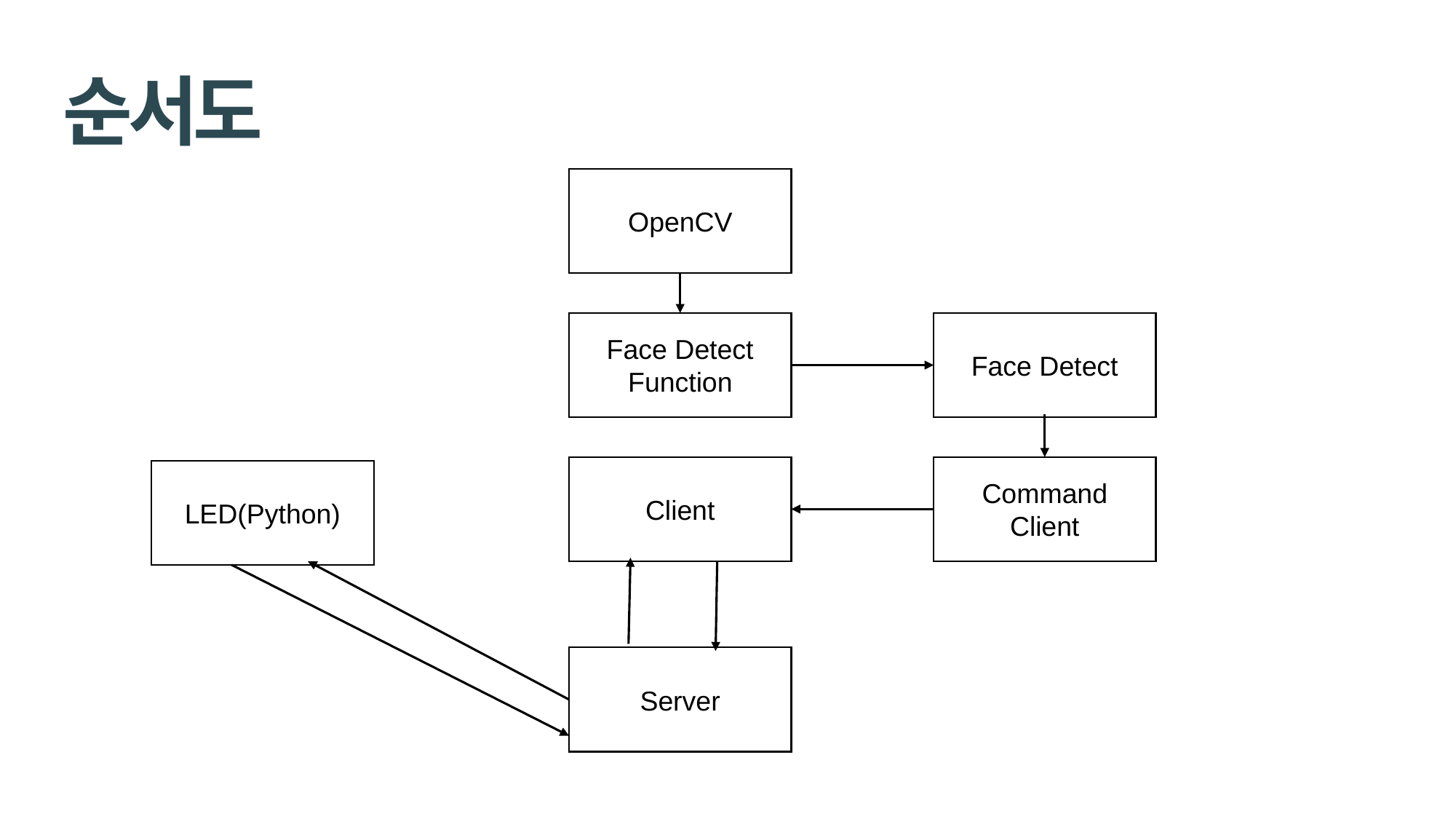

순서도
OpenCV
Face Detect Function
Face Detect
Client
Command Client
LED(Python)
Server